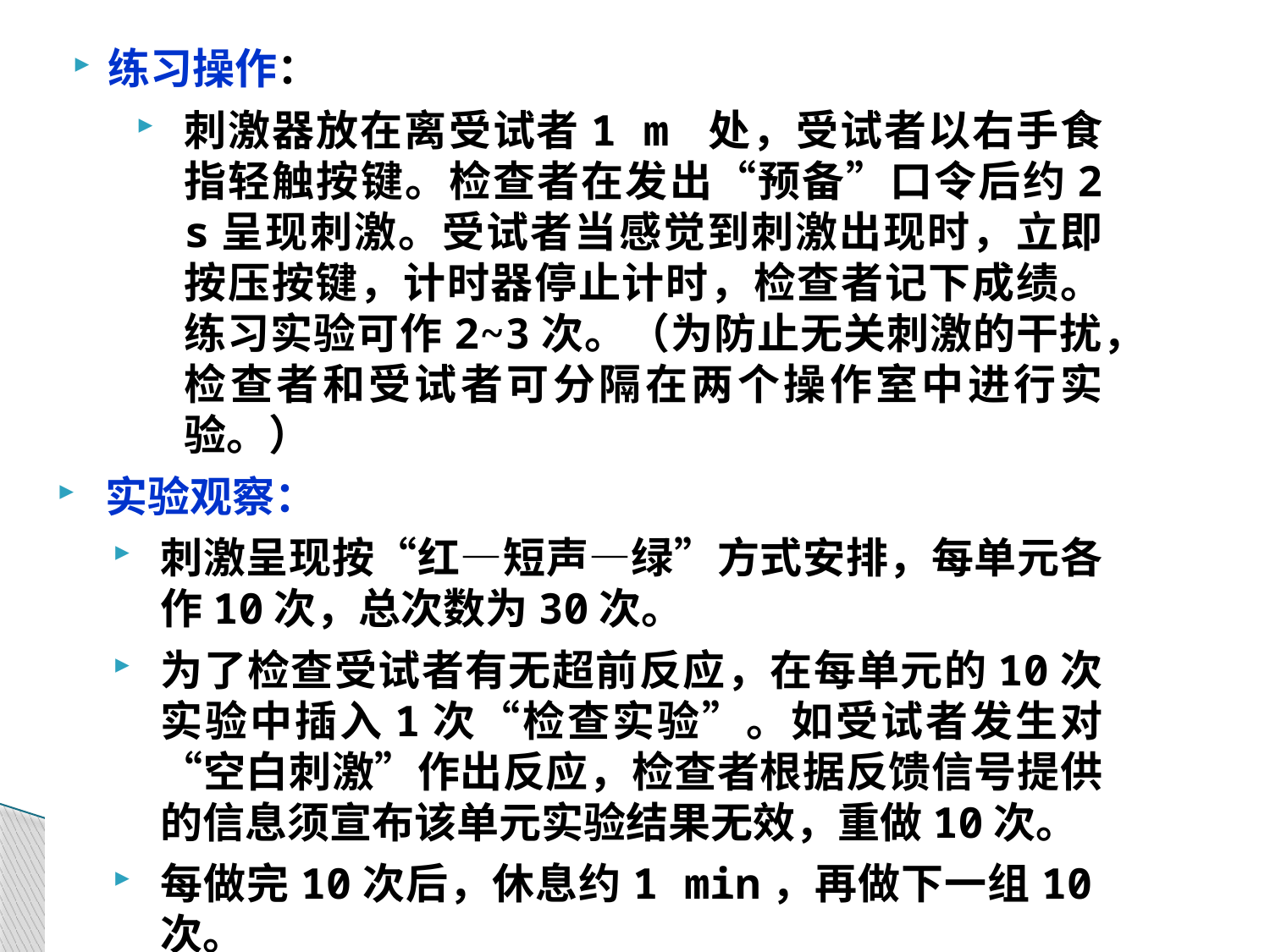

练习操作：
刺激器放在离受试者1 m 处，受试者以右手食指轻触按键。检查者在发出“预备”口令后约2 s呈现刺激。受试者当感觉到刺激出现时，立即按压按键，计时器停止计时，检查者记下成绩。练习实验可作2~3次。（为防止无关刺激的干扰，检查者和受试者可分隔在两个操作室中进行实验。）
实验观察：
刺激呈现按“红—短声—绿”方式安排，每单元各作10次，总次数为30次。
为了检查受试者有无超前反应，在每单元的10次实验中插入1次“检查实验”。如受试者发生对“空白刺激”作出反应，检查者根据反馈信号提供的信息须宣布该单元实验结果无效，重做10次。
每做完10次后，休息约1 min，再做下一组10次。